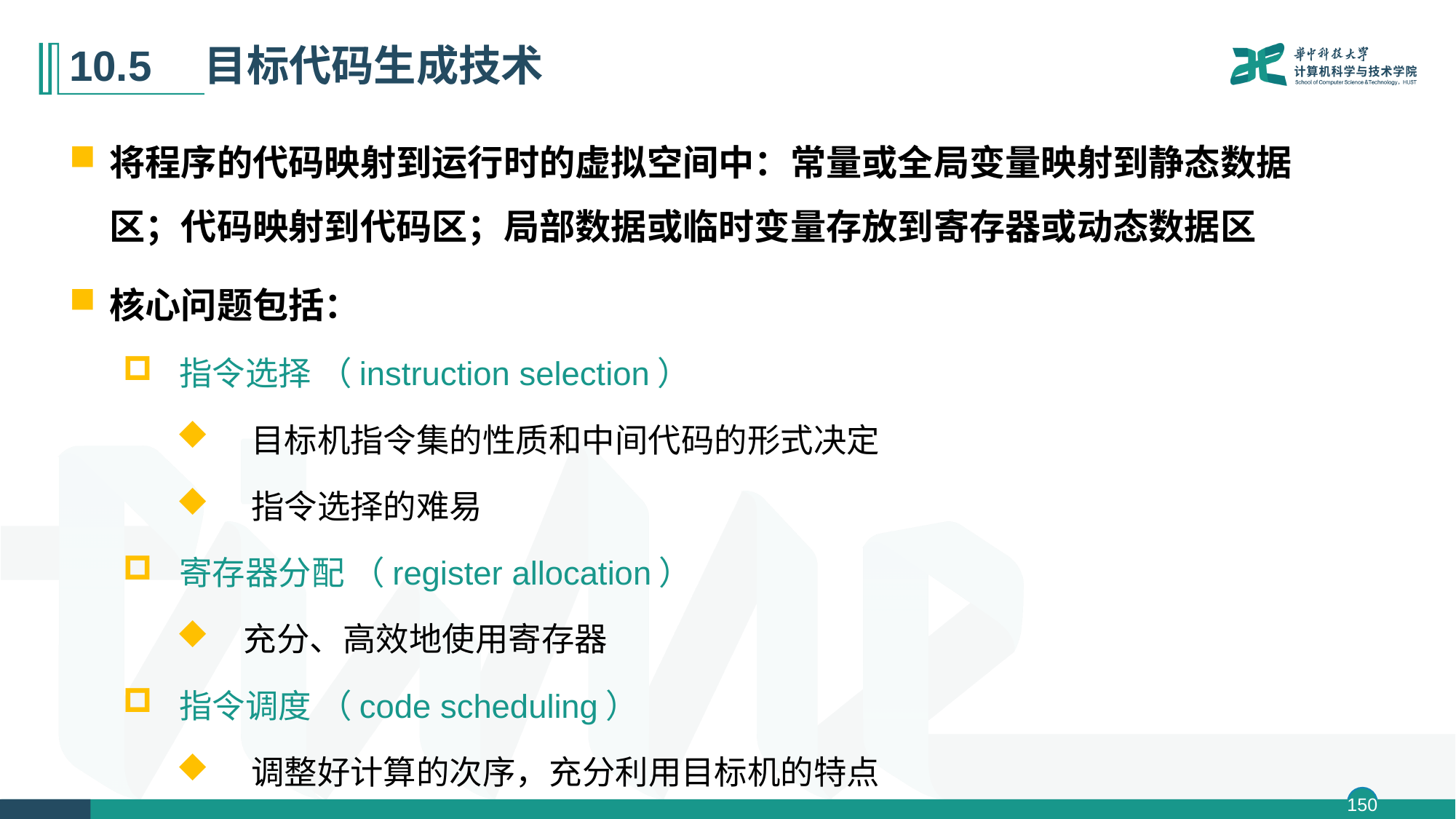

# 10.5　目标代码生成技术
将程序的代码映射到运行时的虚拟空间中：常量或全局变量映射到静态数据区；代码映射到代码区；局部数据或临时变量存放到寄存器或动态数据区
核心问题包括：
 指令选择 （instruction selection）
     目标机指令集的性质和中间代码的形式决定
     指令选择的难易
 寄存器分配 （register allocation）
    充分、高效地使用寄存器
 指令调度 （code scheduling）
     调整好计算的次序，充分利用目标机的特点